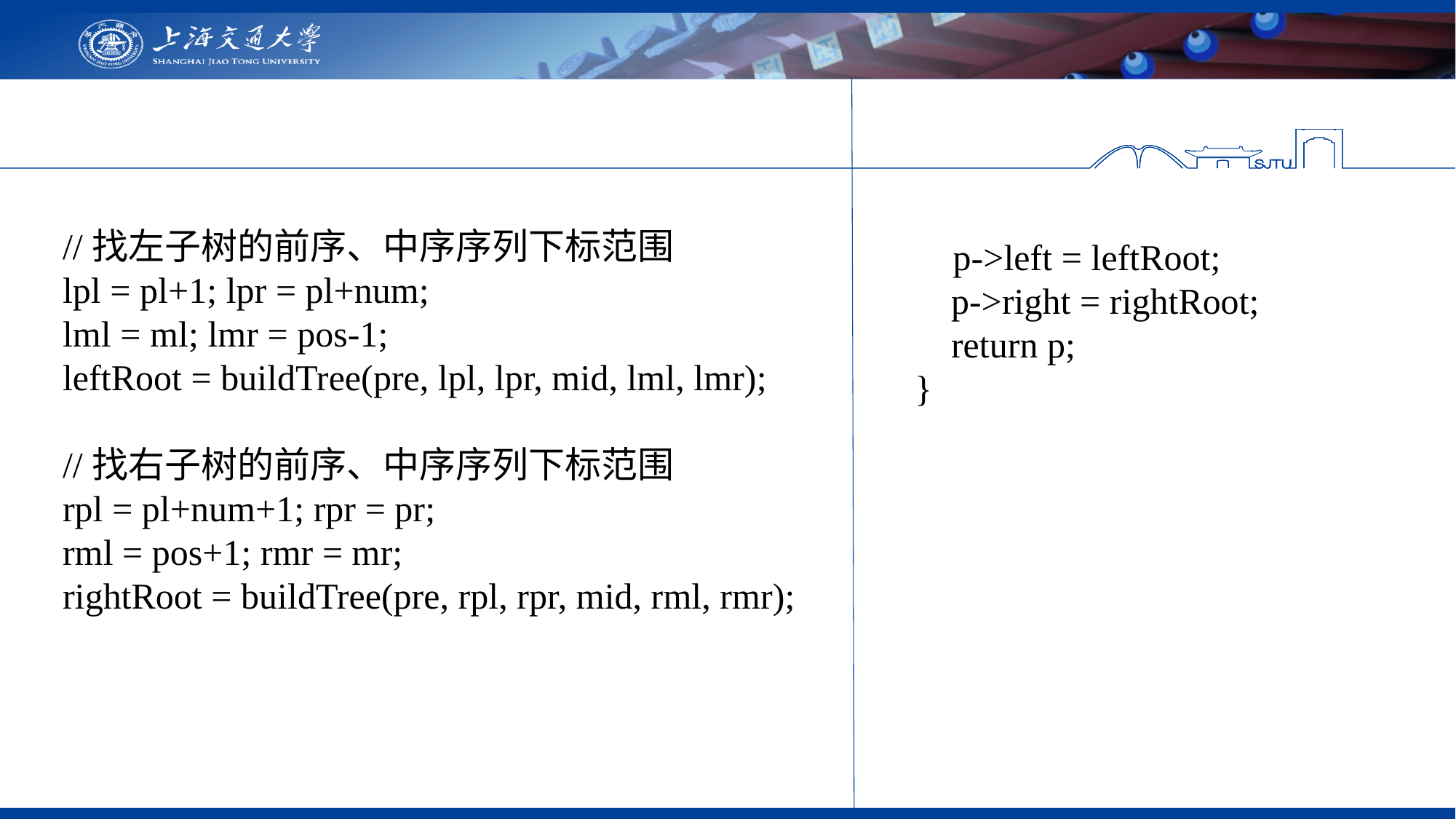

//找左子树的前序、中序序列下标范围
    lpl = pl+1; lpr = pl+num;
    lml = ml; lmr = pos-1;
    leftRoot = buildTree(pre, lpl, lpr, mid, lml, lmr);

    //找右子树的前序、中序序列下标范围
    rpl = pl+num+1; rpr = pr;
    rml = pos+1; rmr = mr;
    rightRoot = buildTree(pre, rpl, rpr, mid, rml, rmr);

     p->left = leftRoot;
    p->right = rightRoot;
    return p;
}